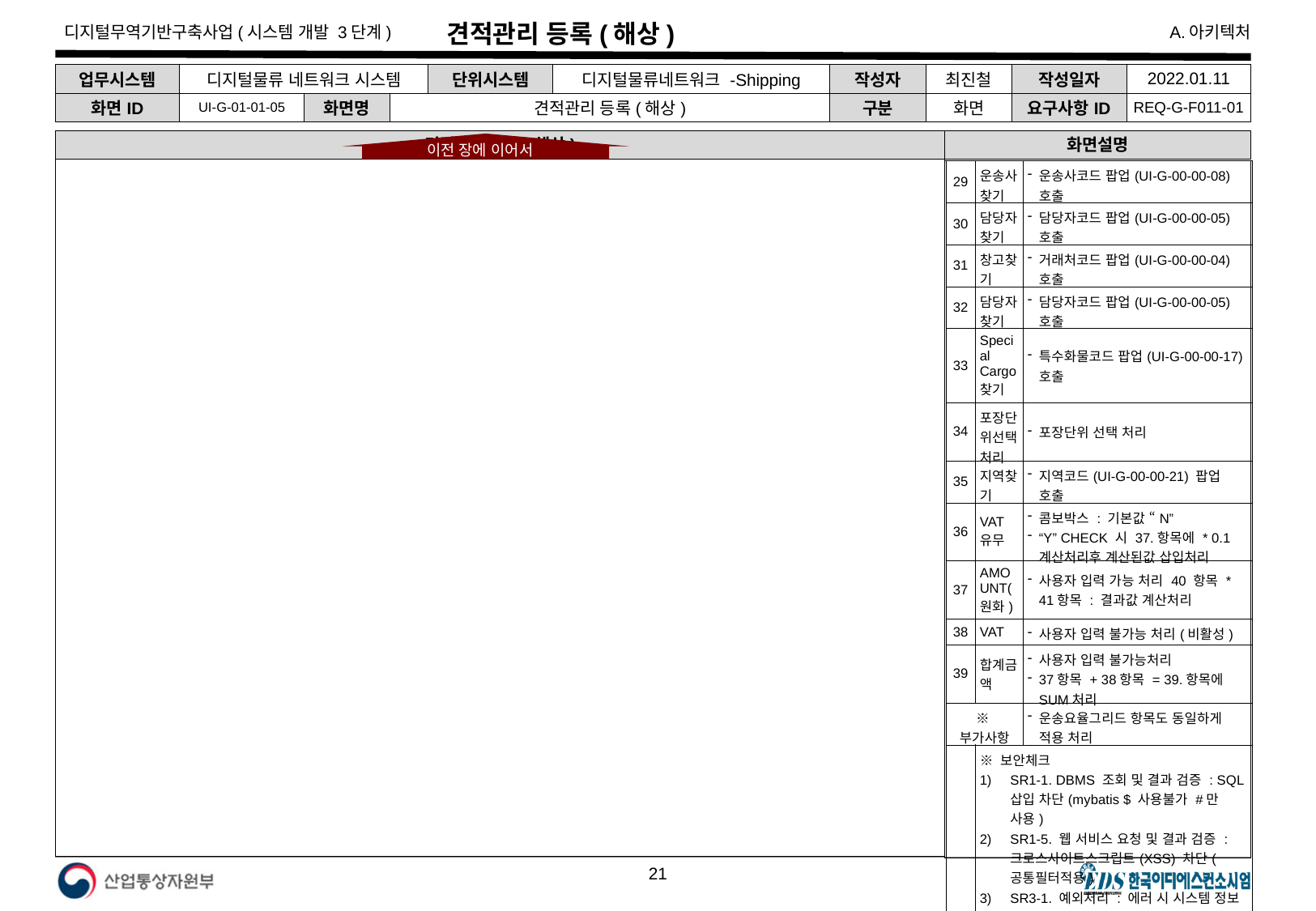

# 견적관리 등록(해상)
| 업무시스템 | 디지털물류 네트워크 시스템 |  |  | 단위시스템 | 디지털물류네트워크 -Shipping | 작성자 | 최진철 | 작성일자 | 2022.01.11 |
| --- | --- | --- | --- | --- | --- | --- | --- | --- | --- |
| 화면ID | UI-G-01-01-05 | 화면명 | 견적관리 등록(해상) |  |  | 구분 | 화면 | 요구사항ID | REQ-G-F011-01 |
견적관리 등록(해상)
화면설명

이전 장에 이어서

| 29 | 운송사찾기 | 운송사코드 팝업(UI-G-00-00-08) 호출 |
| --- | --- | --- |
| 30 | 담당자찾기 | 담당자코드 팝업(UI-G-00-00-05) 호출 |
| 31 | 창고찾기 | 거래처코드 팝업(UI-G-00-00-04) 호출 |
| 32 | 담당자찾기 | 담당자코드 팝업(UI-G-00-00-05) 호출 |
| 33 | Special Cargo 찾기 | 특수화물코드 팝업(UI-G-00-00-17)호출 |
| 34 | 포장단위선택처리 | 포장단위 선택 처리 |
| 35 | 지역찾기 | 지역코드(UI-G-00-00-21) 팝업 호출 |
| 36 | VAT유무 | 콤보박스 : 기본값 “N” “Y” CHECK 시 37.항목에 \* 0.1 계산처리후 계산된값 삽입처리 |
| 37 | AMOUNT(원화) | 사용자 입력 가능 처리 40 항목 \* 41항목 : 결과값 계산처리 |
| 38 | VAT | 사용자 입력 불가능 처리(비활성) |
| 39 | 합계금액 | 사용자 입력 불가능처리 37항목 + 38항목 = 39.항목에 SUM처리 |
| ※부가사항 |  | 운송요율그리드 항목도 동일하게 적용 처리 |
|  | ※ 보안체크 SR1-1. DBMS 조회 및 결과 검증 : SQL 삽입 차단(mybatis $ 사용불가 #만 사용) SR1-5. 웹 서비스 요청 및 결과 검증 : 크로스사이트스크립트(XSS) 차단(공통필터적용) SR3-1. 예외처리 : 에러 시 시스템 정보 노출차단(에러 시 오류페이지 이동 공통 적용) |  |